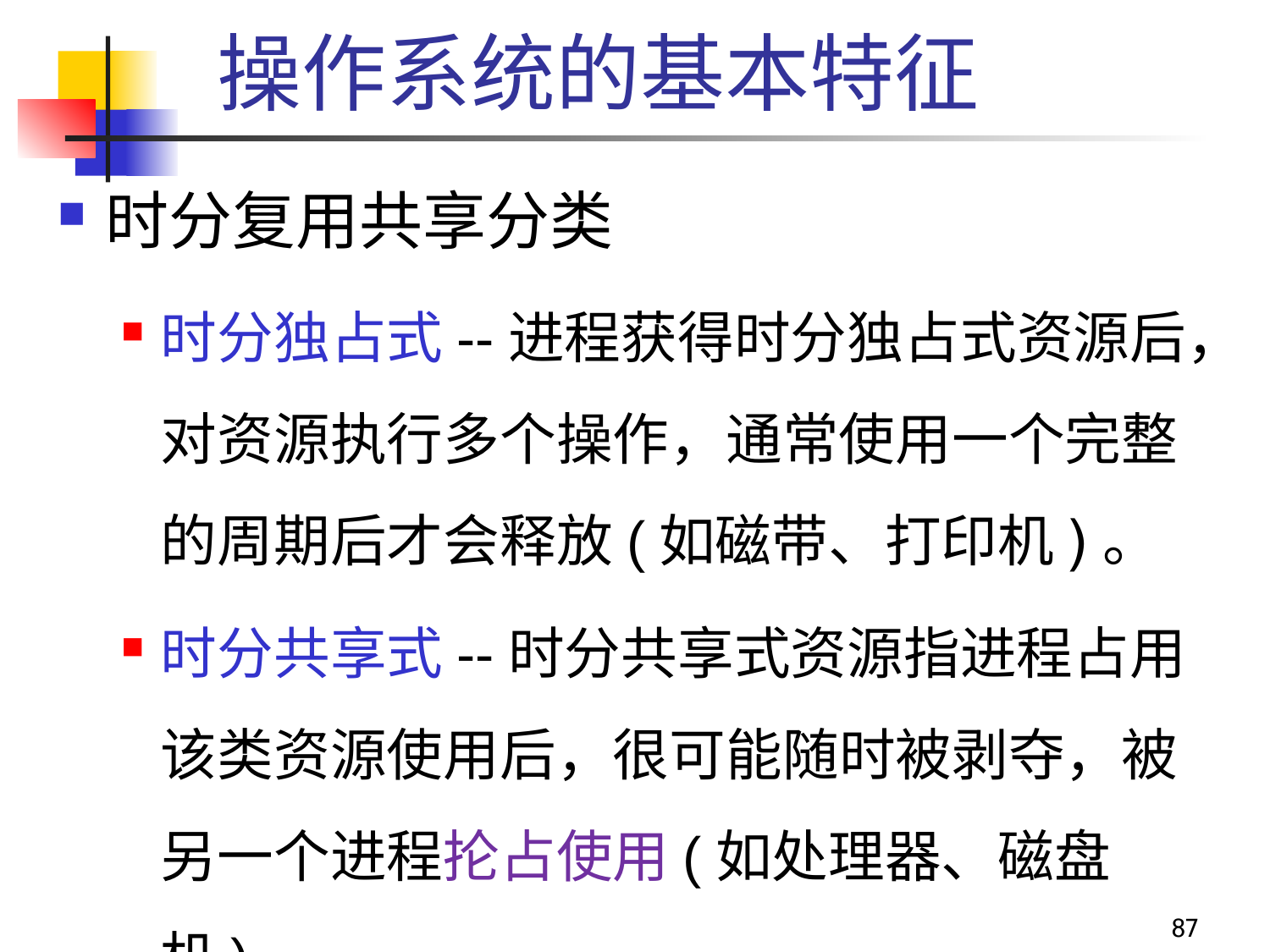

操作系统的基本特征
时分复用共享分类
时分独占式--进程获得时分独占式资源后，对资源执行多个操作，通常使用一个完整的周期后才会释放(如磁带、打印机)。
时分共享式--时分共享式资源指进程占用该类资源使用后，很可能随时被剥夺，被另一个进程抡占使用(如处理器、磁盘机)。
87